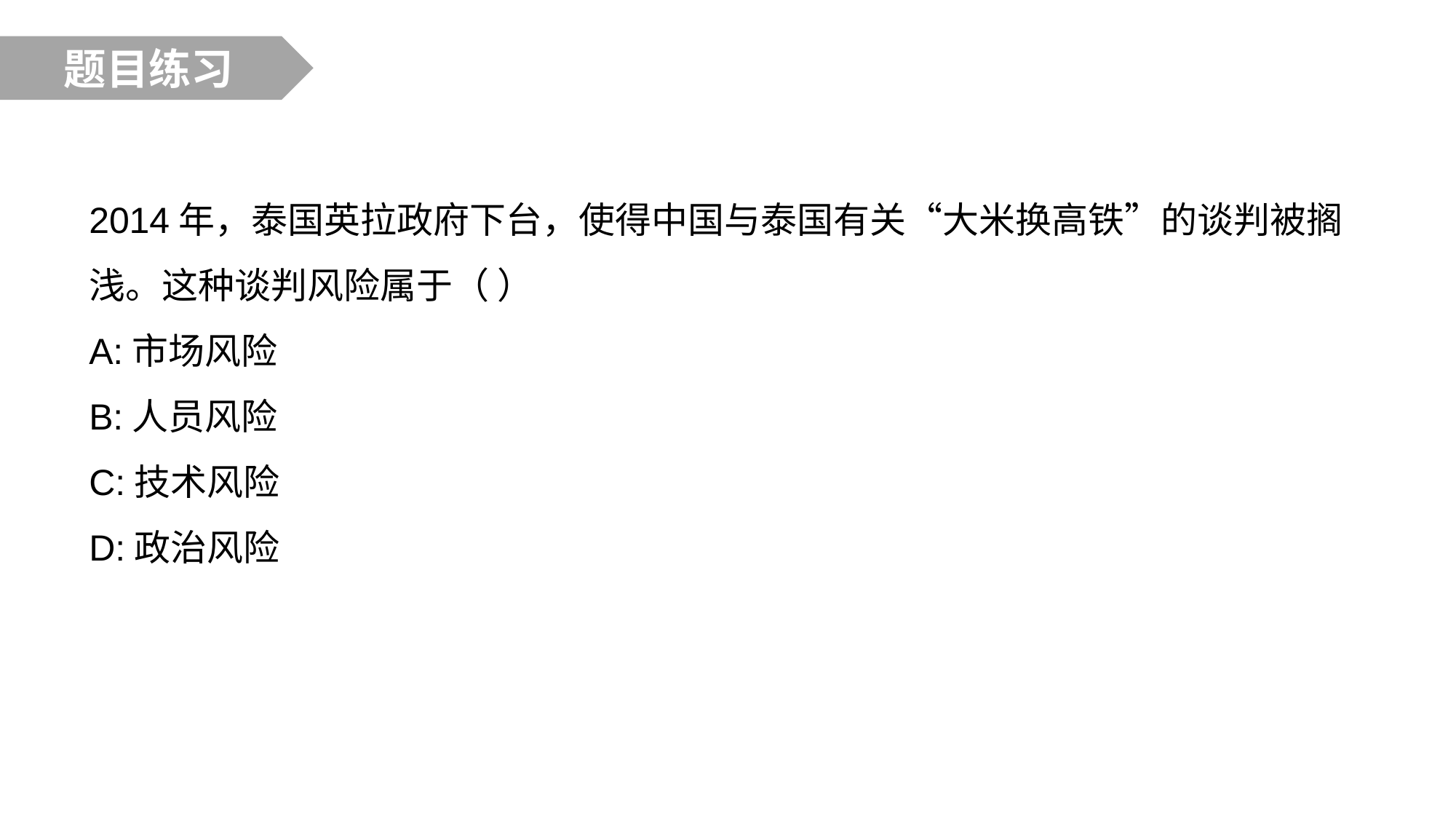

题目练习
2014年，泰国英拉政府下台，使得中国与泰国有关“大米换高铁”的谈判被搁浅。这种谈判风险属于（ ）
A:市场风险
B:人员风险
C:技术风险
D:政治风险